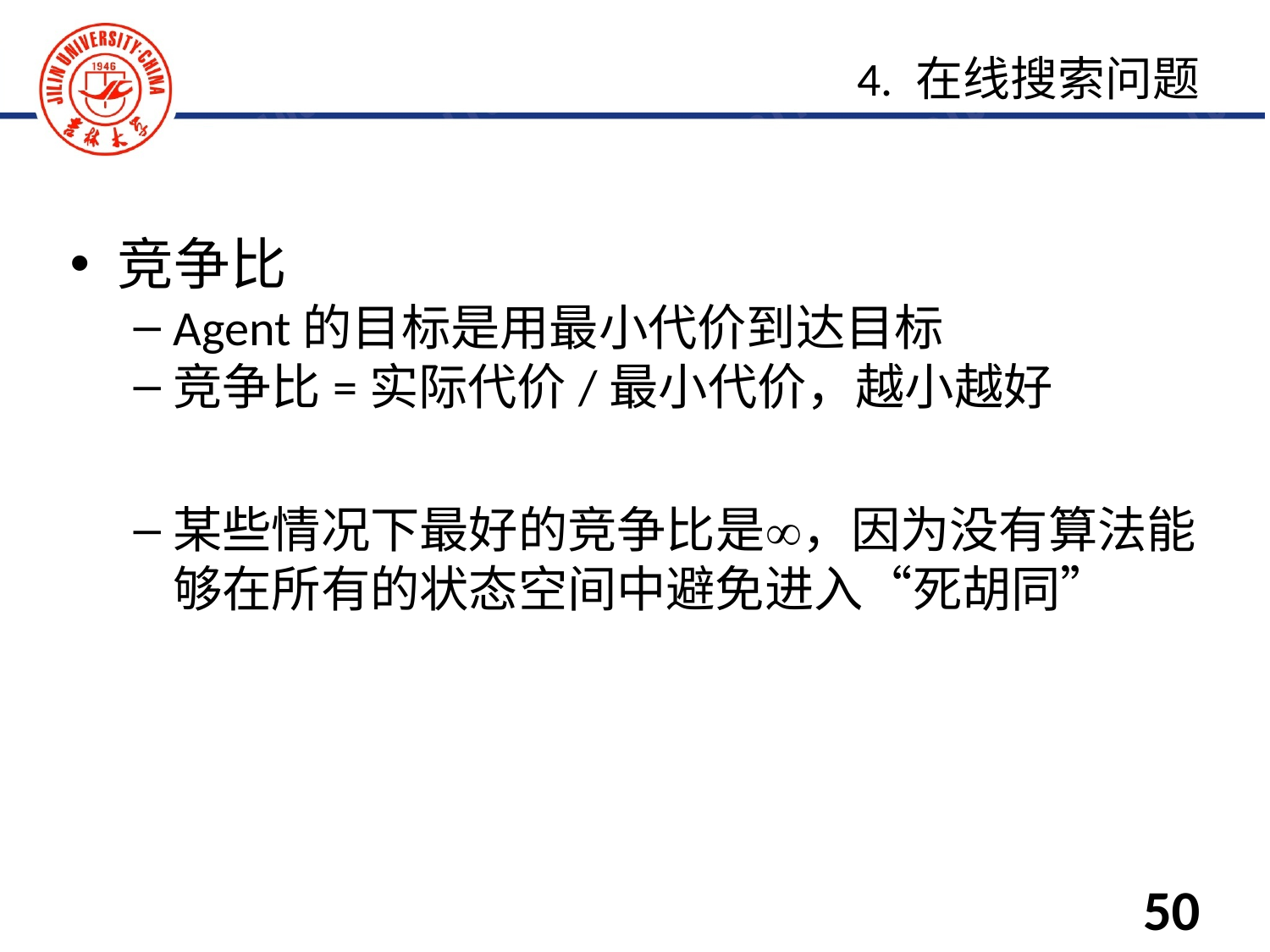

竞争比
Agent的目标是用最小代价到达目标
竞争比=实际代价/最小代价，越小越好

某些情况下最好的竞争比是∞，因为没有算法能够在所有的状态空间中避免进入“死胡同”
4. 在线搜索问题
50